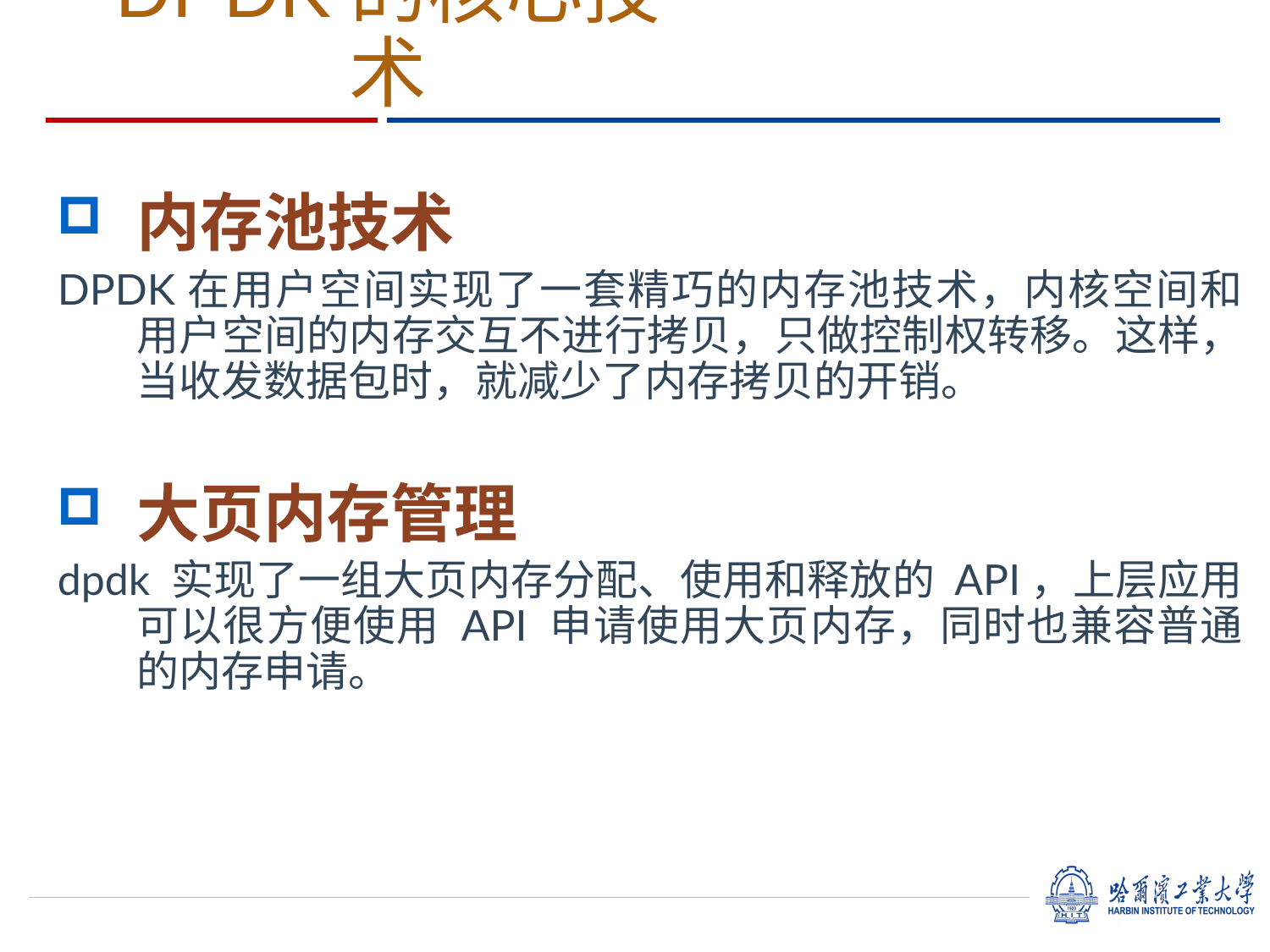

# DPDK的核心技术
内存池技术
DPDK在用户空间实现了一套精巧的内存池技术，内核空间和用户空间的内存交互不进行拷贝，只做控制权转移。这样，当收发数据包时，就减少了内存拷贝的开销。
大页内存管理
dpdk 实现了一组大页内存分配、使用和释放的 API，上层应用可以很方便使用 API 申请使用大页内存，同时也兼容普通的内存申请。